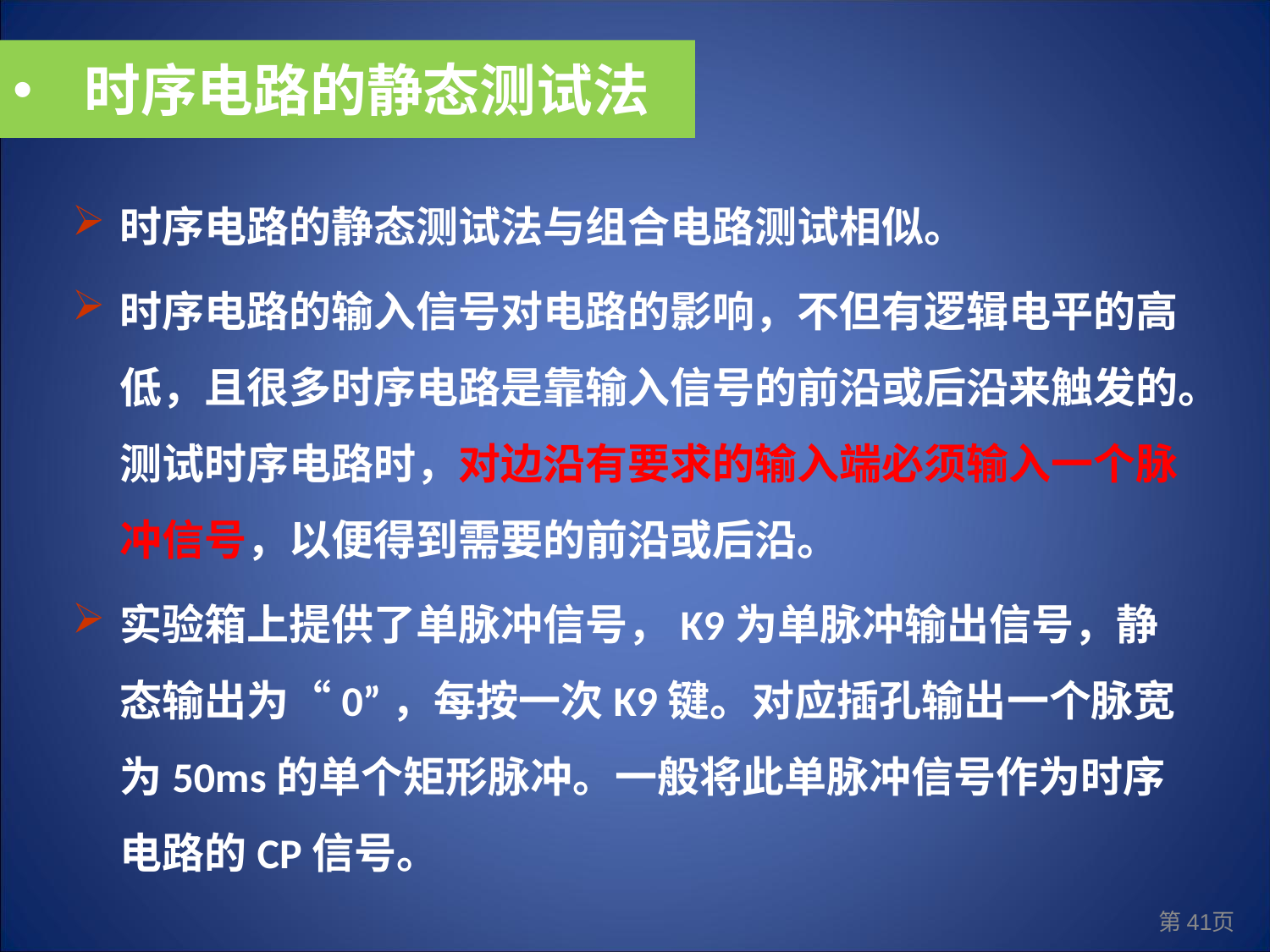

时序电路的静态测试法
时序电路的静态测试法与组合电路测试相似。
时序电路的输入信号对电路的影响，不但有逻辑电平的高低，且很多时序电路是靠输入信号的前沿或后沿来触发的。测试时序电路时，对边沿有要求的输入端必须输入一个脉冲信号，以便得到需要的前沿或后沿。
实验箱上提供了单脉冲信号，K9为单脉冲输出信号，静态输出为“0”，每按一次K9键。对应插孔输出一个脉宽为50ms的单个矩形脉冲。一般将此单脉冲信号作为时序电路的CP信号。